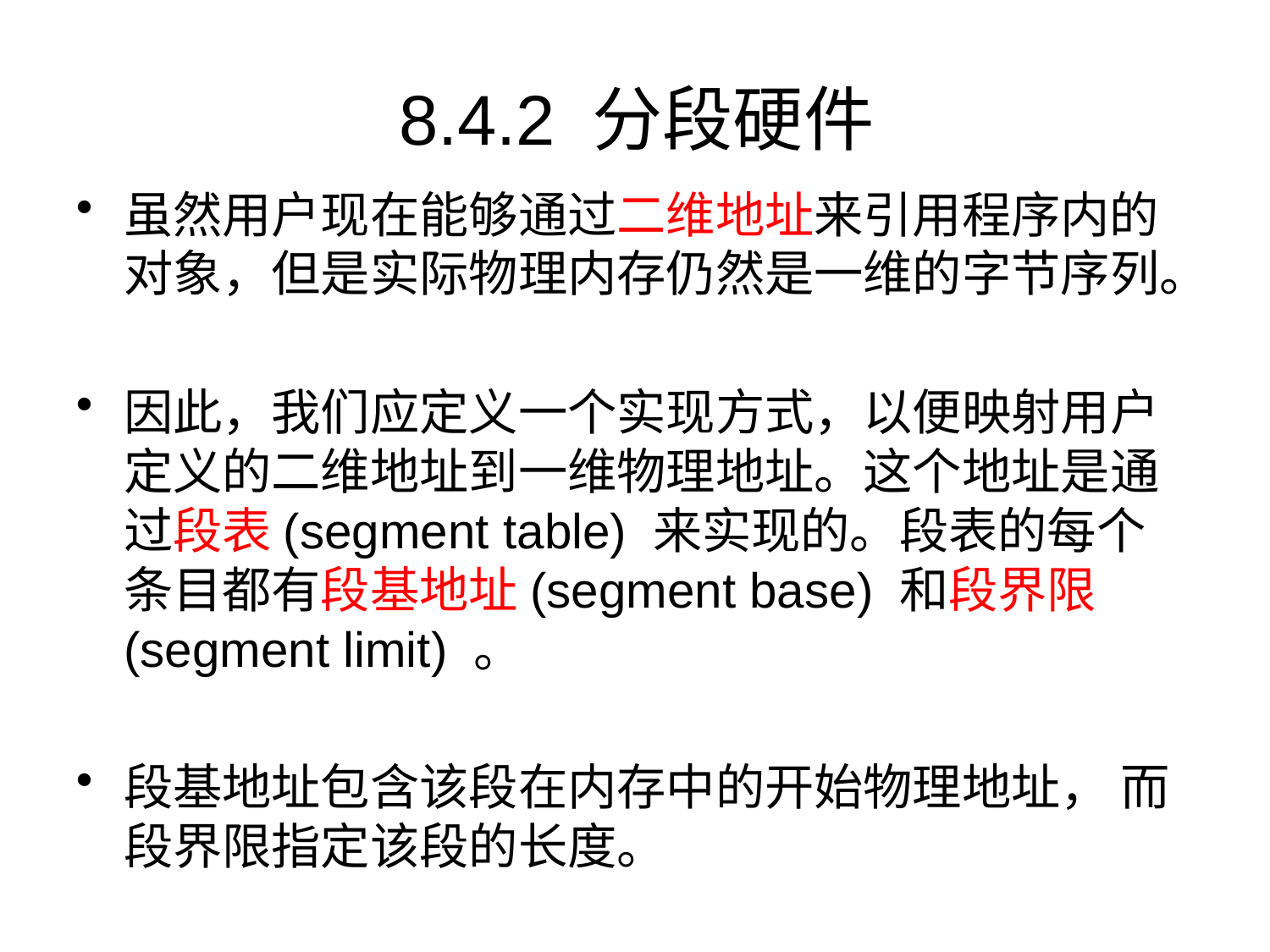

# 8.4.2 分段硬件
虽然用户现在能够通过二维地址来引用程序内的对象，但是实际物理内存仍然是一维的字节序列。

因此，我们应定义一个实现方式，以便映射用户定义的二维地址到一维物理地址。这个地址是通过段表(segment table) 来实现的。段表的每个条目都有段基地址(segment base) 和段界限(segment limit) 。

段基地址包含该段在内存中的开始物理地址， 而段界限指定该段的长度。